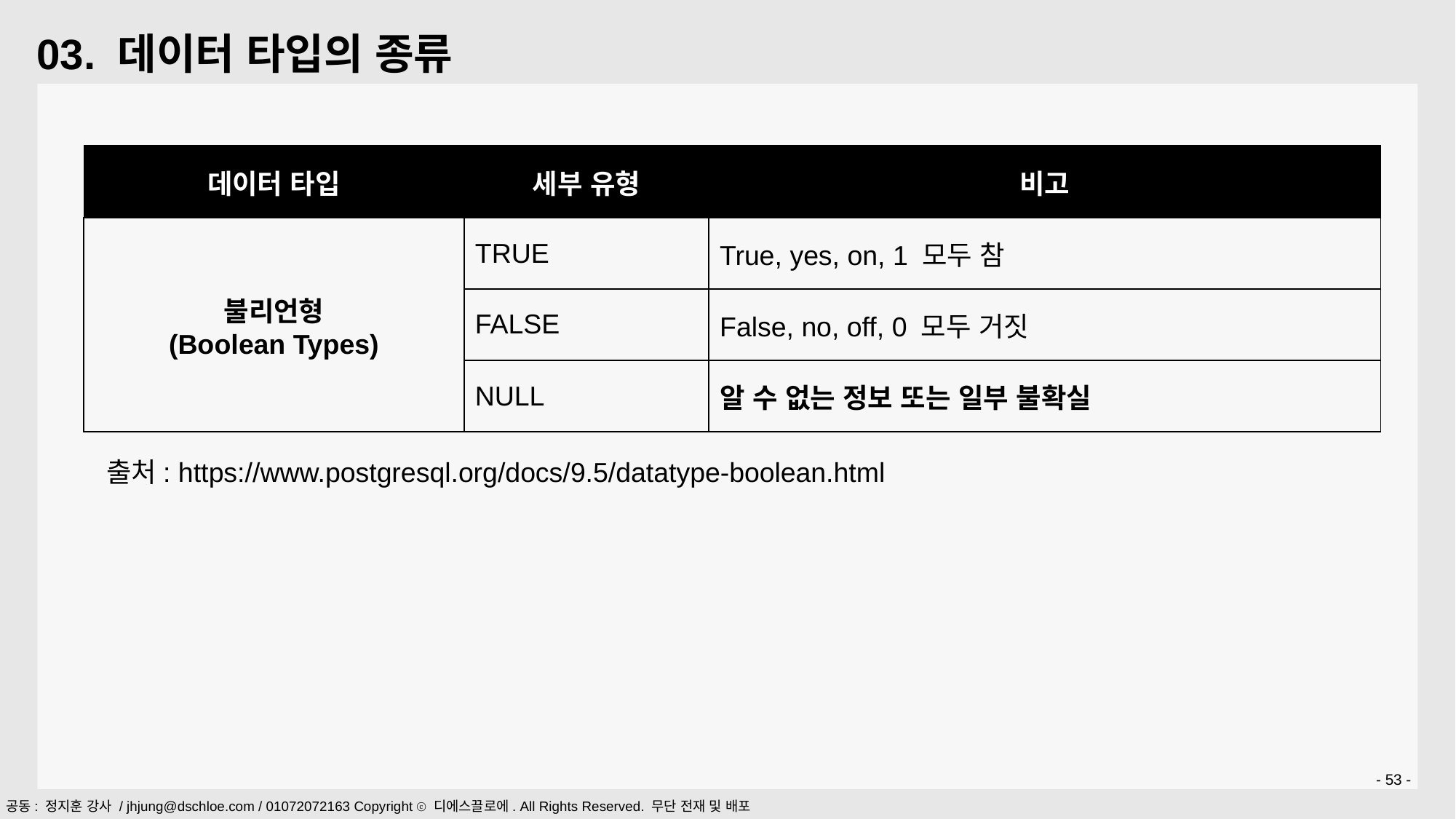

03. 데이터 타입의 종류
| 데이터 타입 | 세부 유형 | 비고 |
| --- | --- | --- |
| 불리언형 (Boolean Types) | TRUE | True, yes, on, 1 모두 참 |
|  | FALSE | False, no, off, 0 모두 거짓 |
|  | NULL | 알 수 없는 정보 또는 일부 불확실 |
출처: https://www.postgresql.org/docs/9.5/datatype-boolean.html
- 53 -